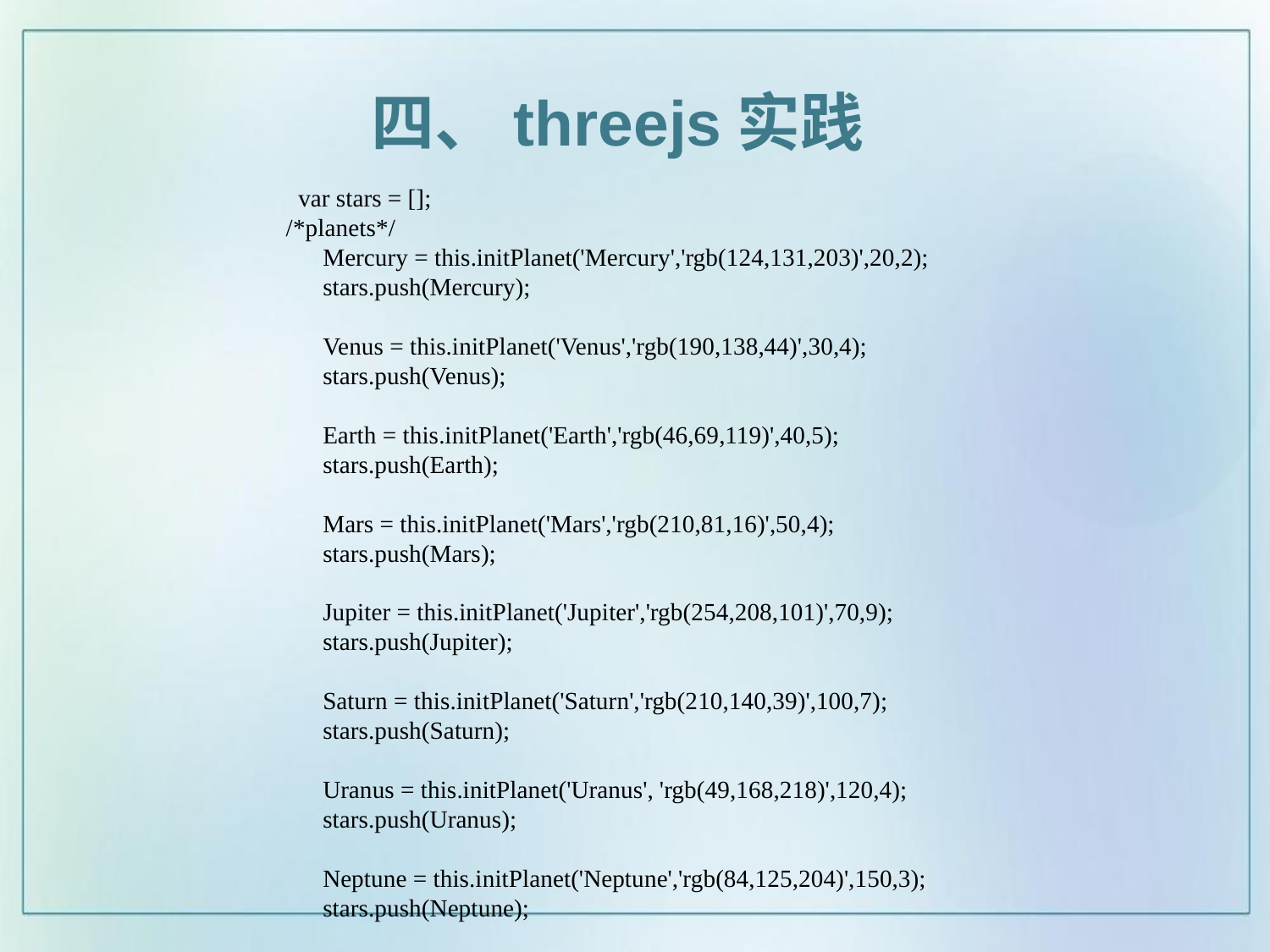

四、threejs实践
  var stars = [];
/*planets*/
      Mercury = this.initPlanet('Mercury','rgb(124,131,203)',20,2);
      stars.push(Mercury);

      Venus = this.initPlanet('Venus','rgb(190,138,44)',30,4);
      stars.push(Venus);

      Earth = this.initPlanet('Earth','rgb(46,69,119)',40,5);
      stars.push(Earth);

      Mars = this.initPlanet('Mars','rgb(210,81,16)',50,4);
      stars.push(Mars);

      Jupiter = this.initPlanet('Jupiter','rgb(254,208,101)',70,9);
      stars.push(Jupiter);

      Saturn = this.initPlanet('Saturn','rgb(210,140,39)',100,7);
      stars.push(Saturn);

      Uranus = this.initPlanet('Uranus', 'rgb(49,168,218)',120,4);
      stars.push(Uranus);

      Neptune = this.initPlanet('Neptune','rgb(84,125,204)',150,3);
      stars.push(Neptune);